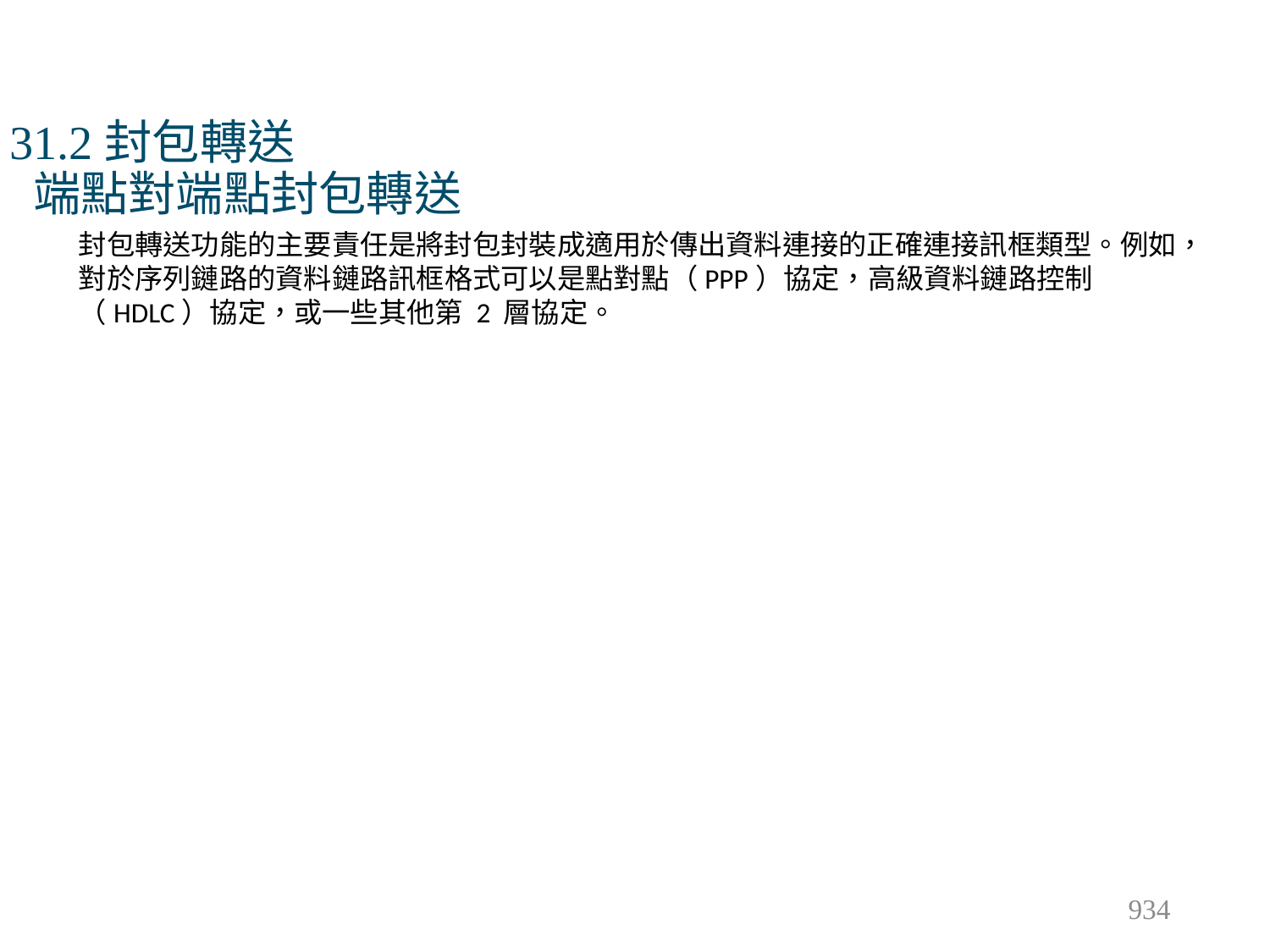

# 31.2封包轉送 端點對端點封包轉送
封包轉送功能的主要責任是將封包封裝成適用於傳出資料連接的正確連接訊框類型。例如，對於序列鏈路的資料鏈路訊框格式可以是點對點（PPP）協定，高級資料鏈路控制（HDLC）協定，或一些其他第 2 層協定。
934